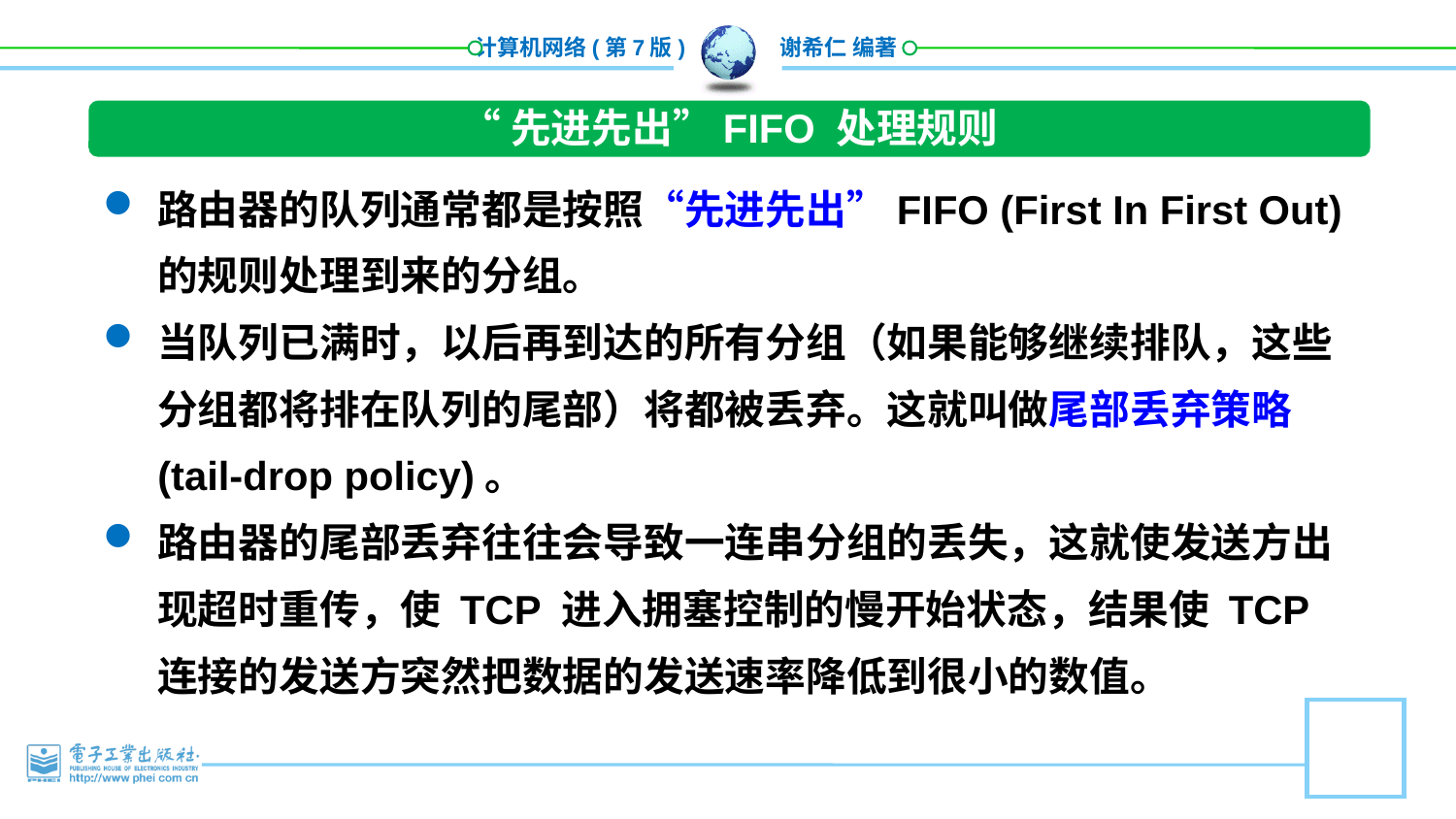

“先进先出”FIFO 处理规则

路由器的队列通常都是按照“先进先出”FIFO (First In First Out) 的规则处理到来的分组。
当队列已满时，以后再到达的所有分组（如果能够继续排队，这些分组都将排在队列的尾部）将都被丢弃。这就叫做尾部丢弃策略 (tail-drop policy)。
路由器的尾部丢弃往往会导致一连串分组的丢失，这就使发送方出现超时重传，使 TCP 进入拥塞控制的慢开始状态，结果使 TCP 连接的发送方突然把数据的发送速率降低到很小的数值。